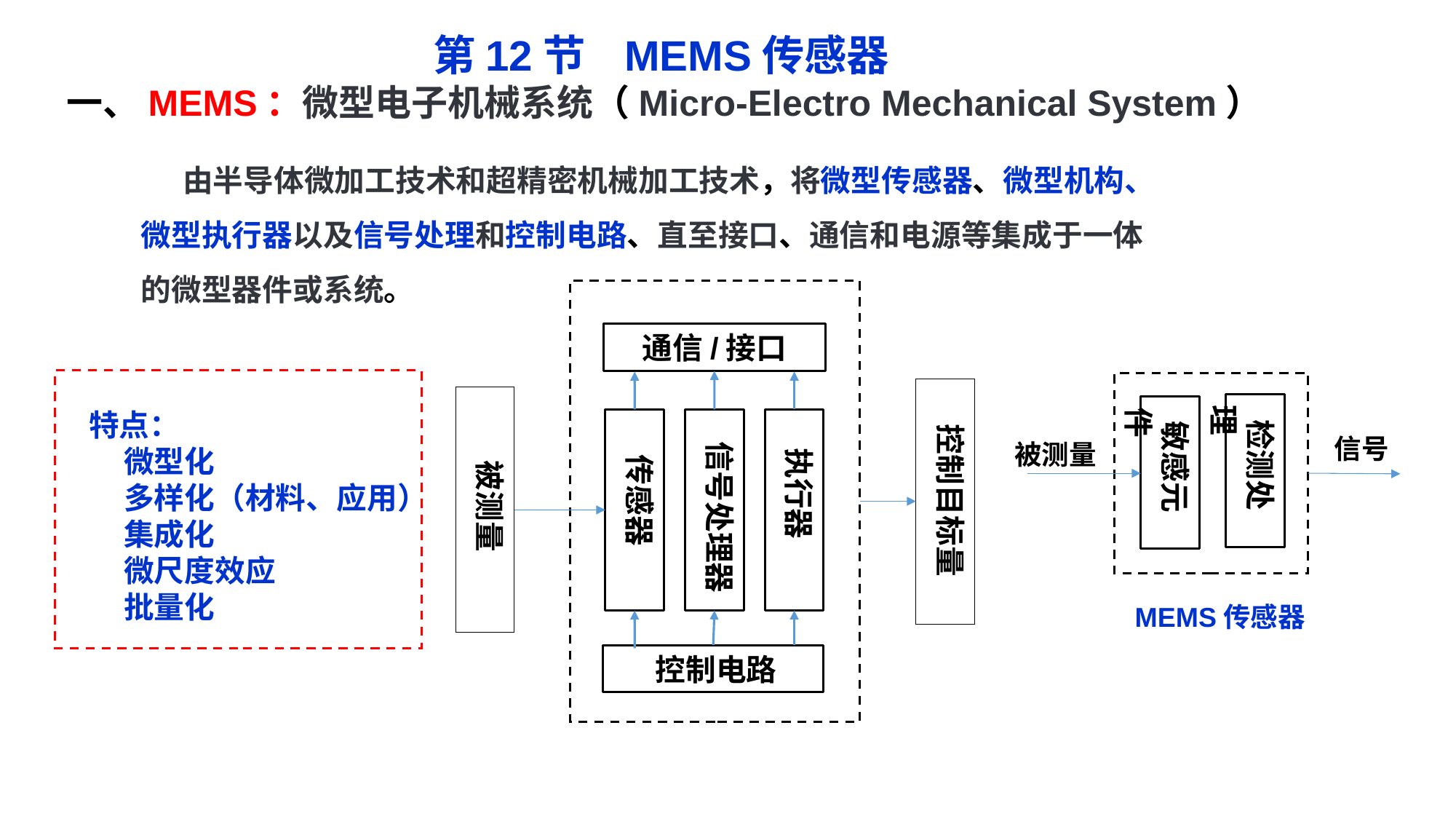

第12节   MEMS传感器
一、MEMS：微型电子机械系统（Micro-Electro Mechanical System）
     由半导体微加工技术和超精密机械加工技术，将微型传感器、微型机构、微型执行器以及信号处理和控制电路、直至接口、通信和电源等集成于一体的微型器件或系统。

   通信/接口

    控制目标量
        被测量
 检测处理
 敏感元件
特点：
    微型化
    多样化（材料、应用）
    集成化
    微尺度效应
    批量化

    传感器
   执行器
  信号处理器
信号
被测量
MEMS传感器
     控制电路